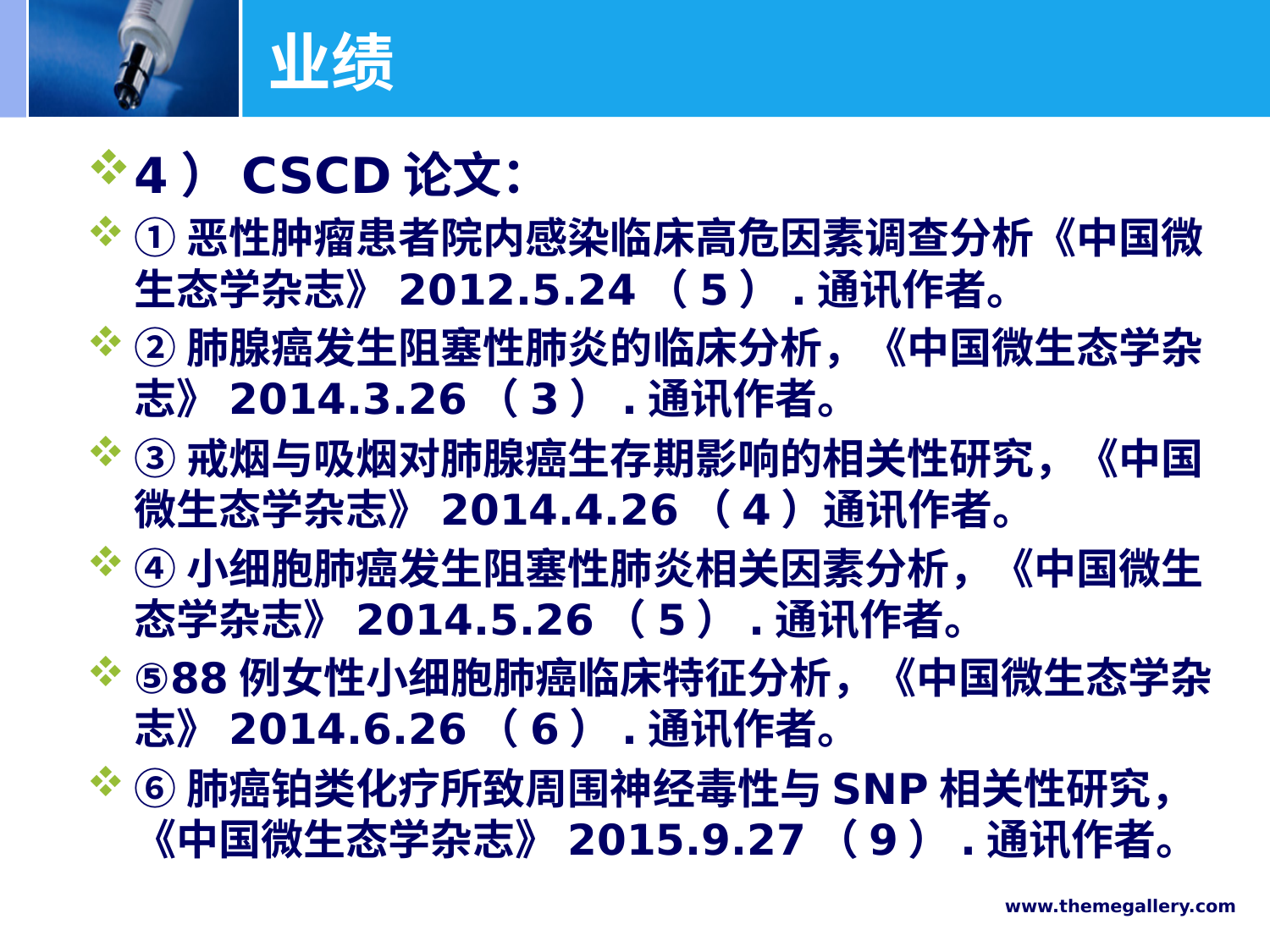

# 业绩
4）CSCD论文：
①恶性肿瘤患者院内感染临床高危因素调查分析《中国微生态学杂志》2012.5.24（5）.通讯作者。
②肺腺癌发生阻塞性肺炎的临床分析，《中国微生态学杂志》2014.3.26（3）.通讯作者。
③戒烟与吸烟对肺腺癌生存期影响的相关性研究，《中国微生态学杂志》2014.4.26（4）通讯作者。
④小细胞肺癌发生阻塞性肺炎相关因素分析，《中国微生态学杂志》2014.5.26（5）.通讯作者。
⑤88例女性小细胞肺癌临床特征分析，《中国微生态学杂志》2014.6.26（6）.通讯作者。
⑥肺癌铂类化疗所致周围神经毒性与SNP相关性研究，《中国微生态学杂志》2015.9.27（9）.通讯作者。

www.themegallery.com